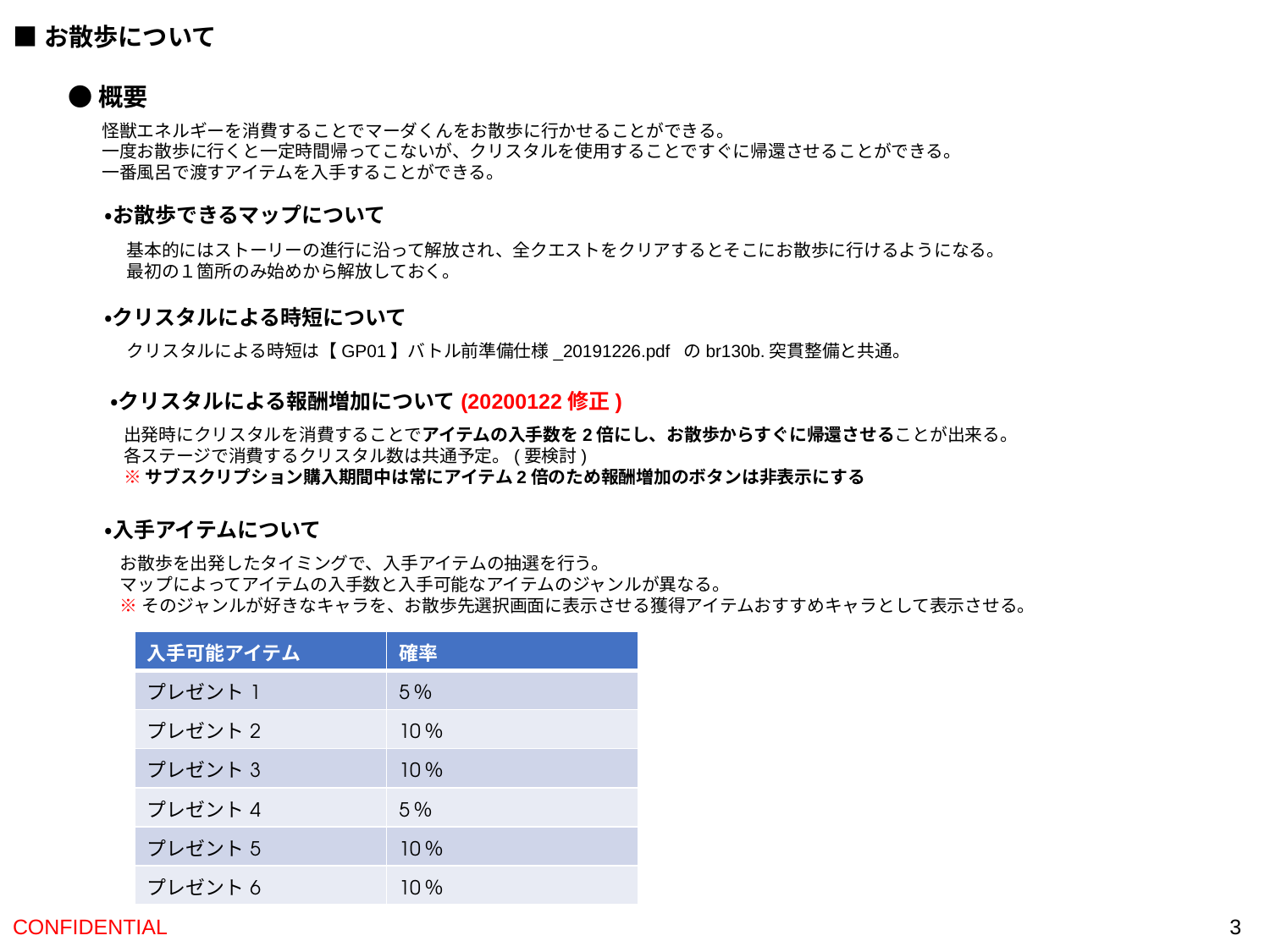

■お散歩について
●概要
怪獣エネルギーを消費することでマーダくんをお散歩に行かせることができる。
一度お散歩に行くと一定時間帰ってこないが、クリスタルを使用することですぐに帰還させることができる。
一番風呂で渡すアイテムを入手することができる。
・お散歩できるマップについて
基本的にはストーリーの進行に沿って解放され、全クエストをクリアするとそこにお散歩に行けるようになる。
最初の１箇所のみ始めから解放しておく。
・クリスタルによる時短について
クリスタルによる時短は【GP01】バトル前準備仕様_20191226.pdf  のbr130b.突貫整備と共通。

・クリスタルによる報酬増加について(20200122修正)
出発時にクリスタルを消費することでアイテムの入手数を2倍にし、お散歩からすぐに帰還させることが出来る。
各ステージで消費するクリスタル数は共通予定。(要検討)
※サブスクリプション購入期間中は常にアイテム2倍のため報酬増加のボタンは非表示にする
・入手アイテムについて
お散歩を出発したタイミングで、入手アイテムの抽選を行う。
マップによってアイテムの入手数と入手可能なアイテムのジャンルが異なる。
※そのジャンルが好きなキャラを、お散歩先選択画面に表示させる獲得アイテムおすすめキャラとして表示させる。
1枚目
| 入手可能アイテム | 確率 |
| --- | --- |
| プレゼント1 | 5％ |
| プレゼント2 | 10％ |
| プレゼント3 | 10％ |
| プレゼント4 | 5％ |
| プレゼント5 | 10％ |
| プレゼント6 | 10％ |
3
CONFIDENTIAL